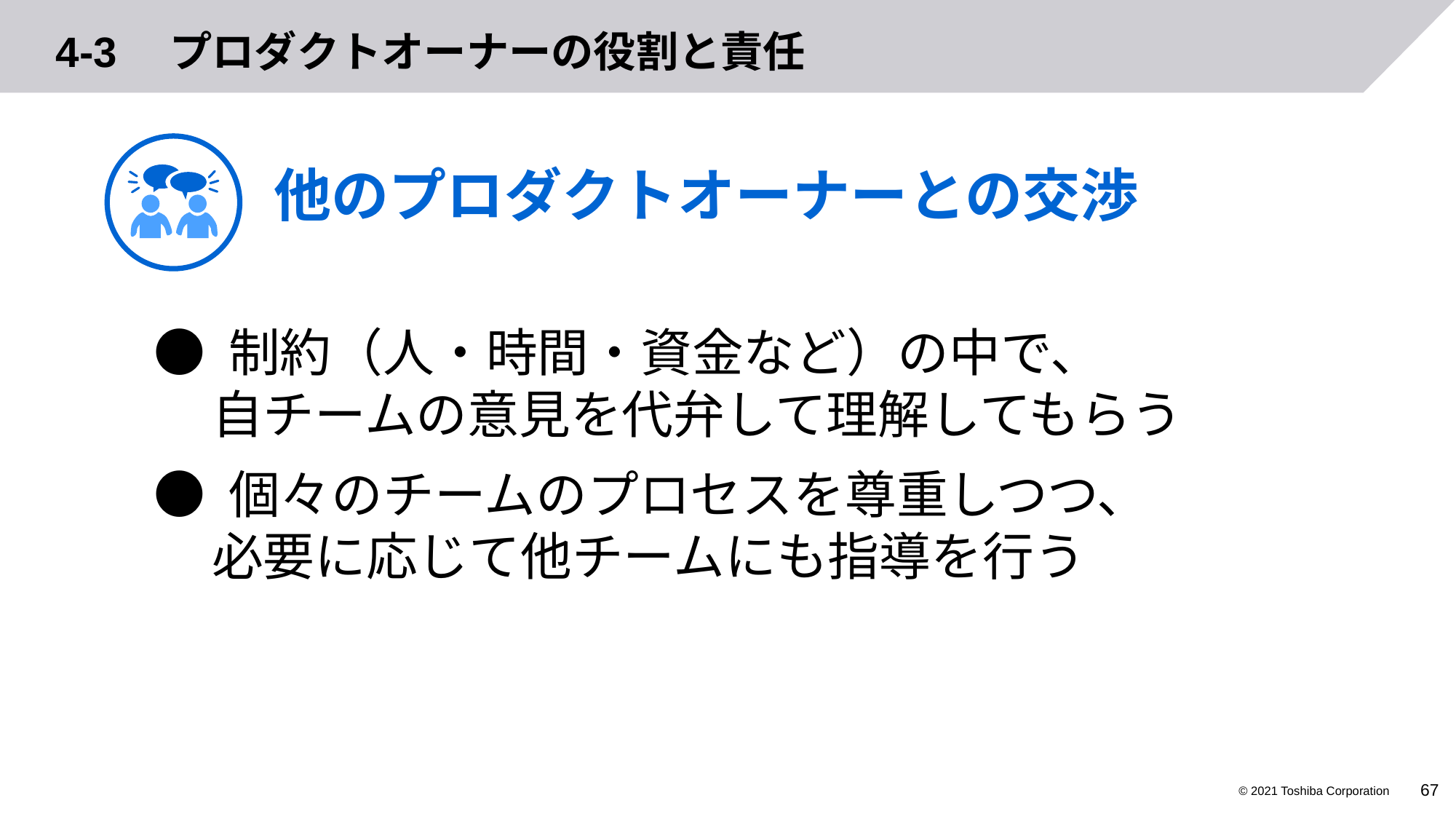

# 4-3　プロダクトオーナーの役割と責任

他のプロダクトオーナーとの交渉
● 制約（人・時間・資金など）の中で、
    自チームの意見を代弁して理解してもらう
● 個々のチームのプロセスを尊重しつつ、
    必要に応じて他チームにも指導を行う